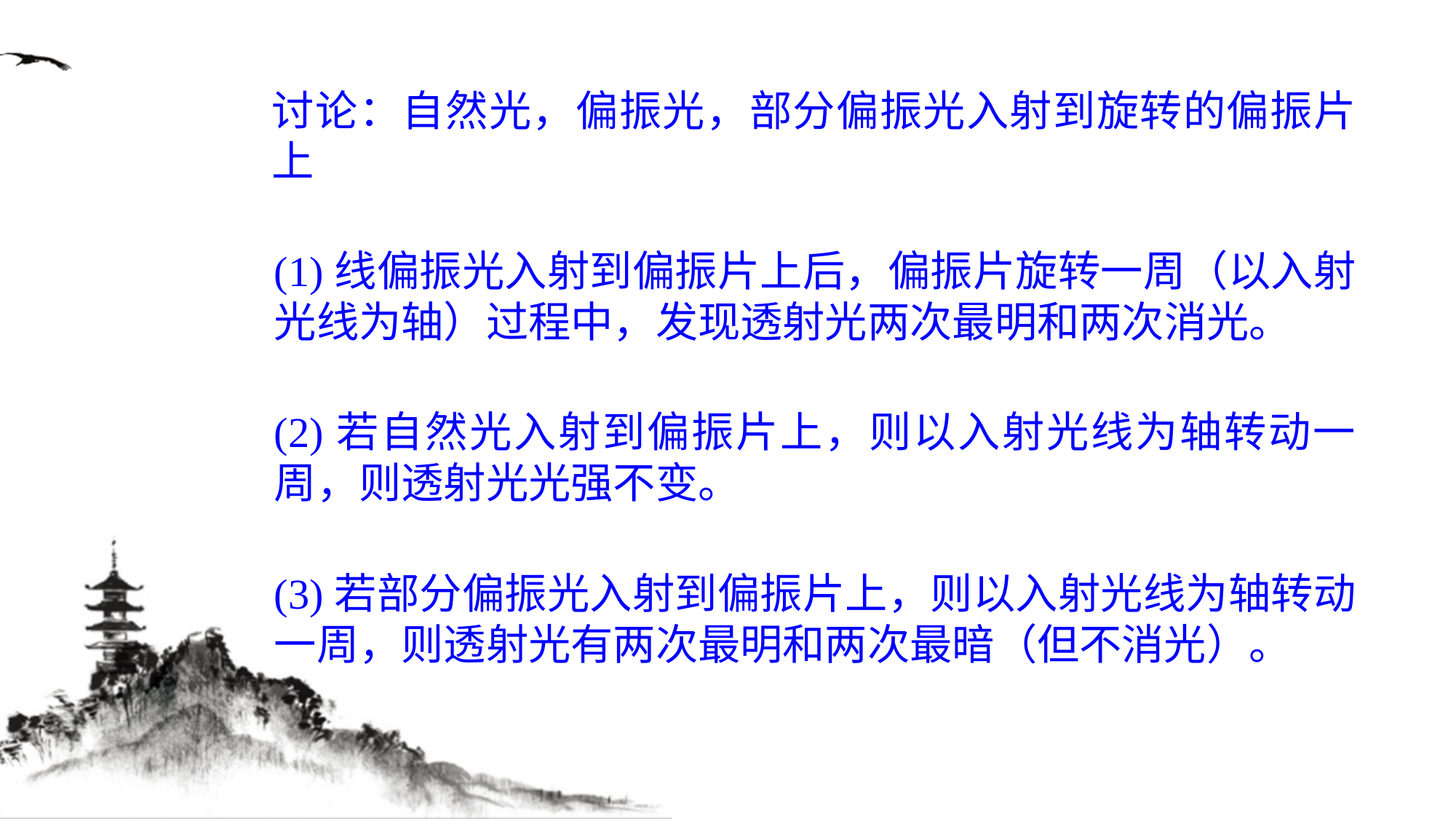

讨论：自然光，偏振光，部分偏振光入射到旋转的偏振片上
(1)线偏振光入射到偏振片上后，偏振片旋转一周（以入射光线为轴）过程中，发现透射光两次最明和两次消光。
(2)若自然光入射到偏振片上，则以入射光线为轴转动一周，则透射光光强不变。
(3)若部分偏振光入射到偏振片上，则以入射光线为轴转动一周，则透射光有两次最明和两次最暗（但不消光）。